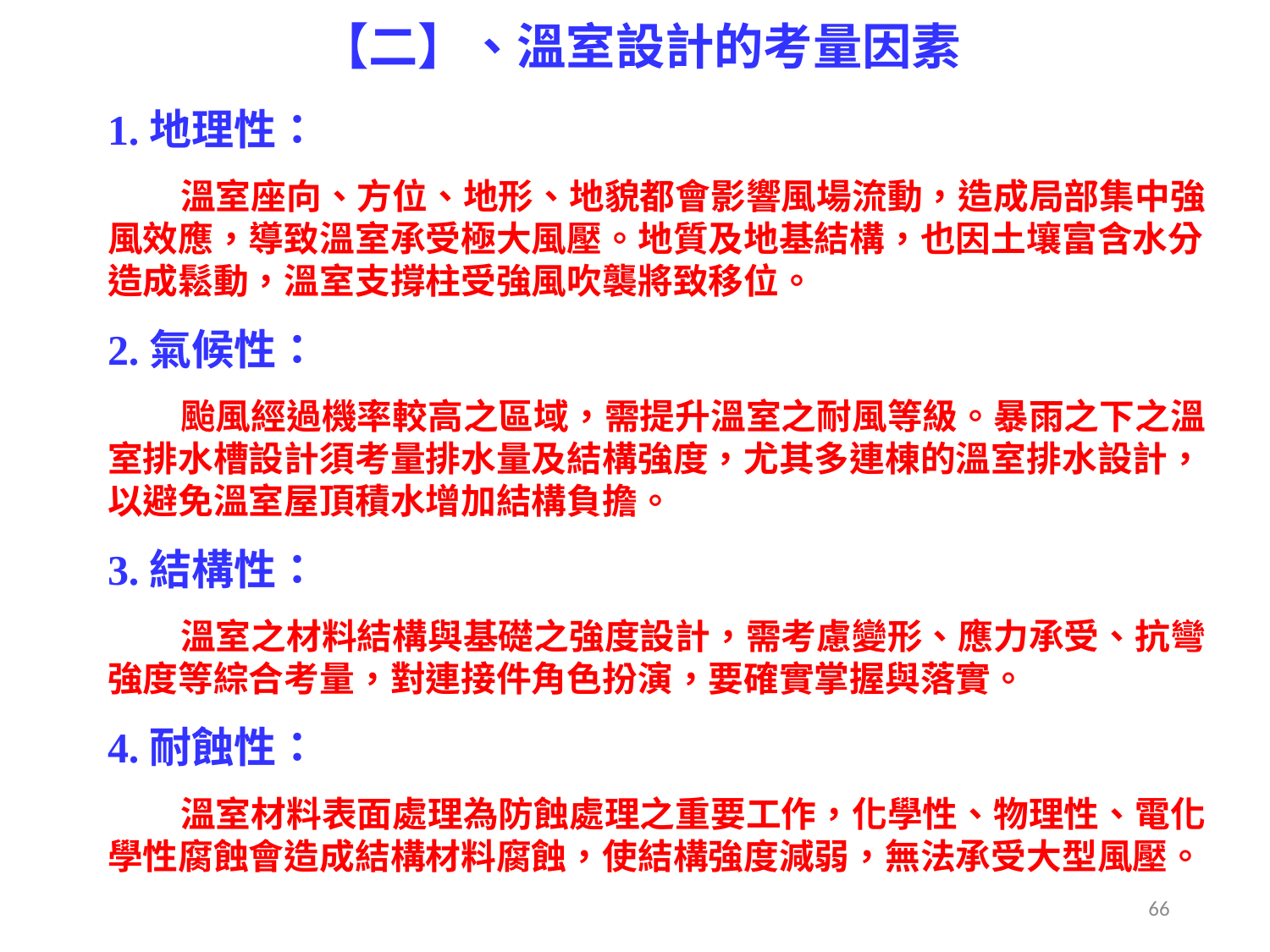

【二】、溫室設計的考量因素
1.地理性：
        溫室座向、方位、地形、地貌都會影響風場流動，造成局部集中強風效應，導致溫室承受極大風壓。地質及地基結構，也因土壤富含水分造成鬆動，溫室支撐柱受強風吹襲將致移位。
2.氣候性：
        颱風經過機率較高之區域，需提升溫室之耐風等級。暴雨之下之溫室排水槽設計須考量排水量及結構強度，尤其多連棟的溫室排水設計，以避免溫室屋頂積水增加結構負擔。
3.結構性：
        溫室之材料結構與基礎之強度設計，需考慮變形、應力承受、抗彎強度等綜合考量，對連接件角色扮演，要確實掌握與落實。
4.耐蝕性：
        溫室材料表面處理為防蝕處理之重要工作，化學性、物理性、電化學性腐蝕會造成結構材料腐蝕，使結構強度減弱，無法承受大型風壓。

66